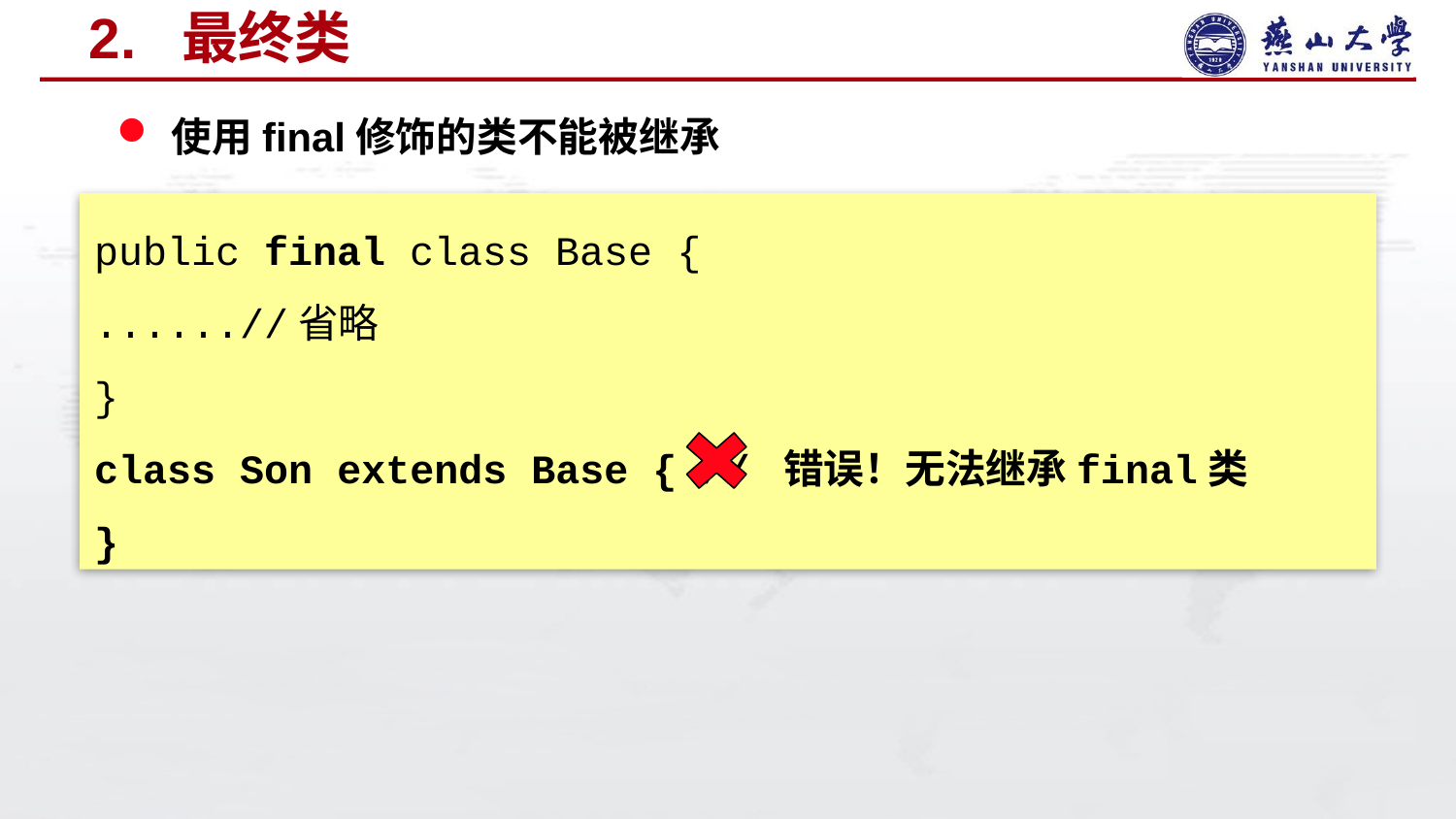

# 2.  最终类
使用final修饰的类不能被继承
public final class Base {
......//省略
}
class Son extends Base { // 错误！无法继承final类
}